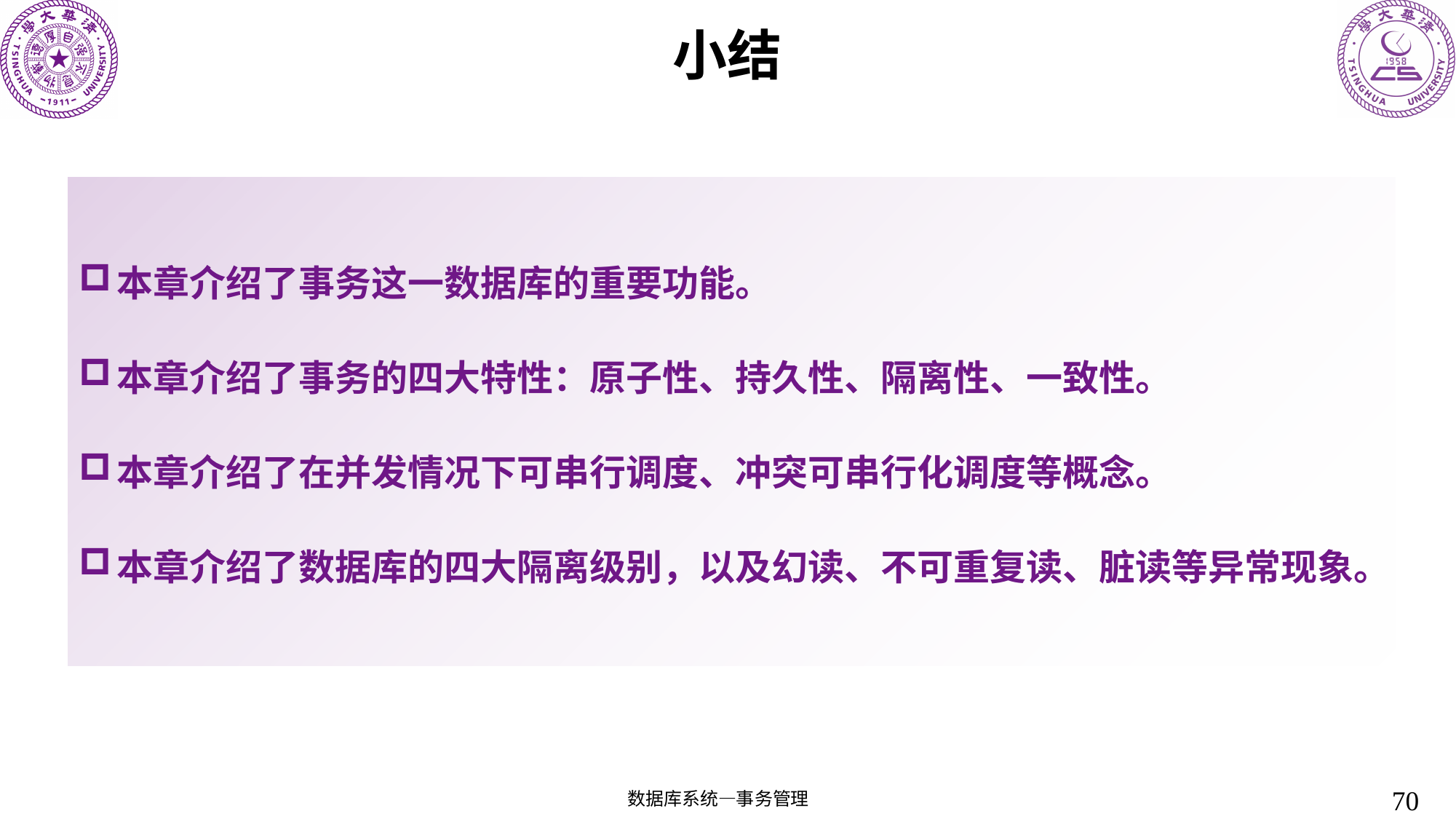

# 小结

本章介绍了事务这一数据库的重要功能。
本章介绍了事务的四大特性：原子性、持久性、隔离性、一致性。
本章介绍了在并发情况下可串行调度、冲突可串行化调度等概念。
本章介绍了数据库的四大隔离级别，以及幻读、不可重复读、脏读等异常现象。
70
数据库系统—事务管理